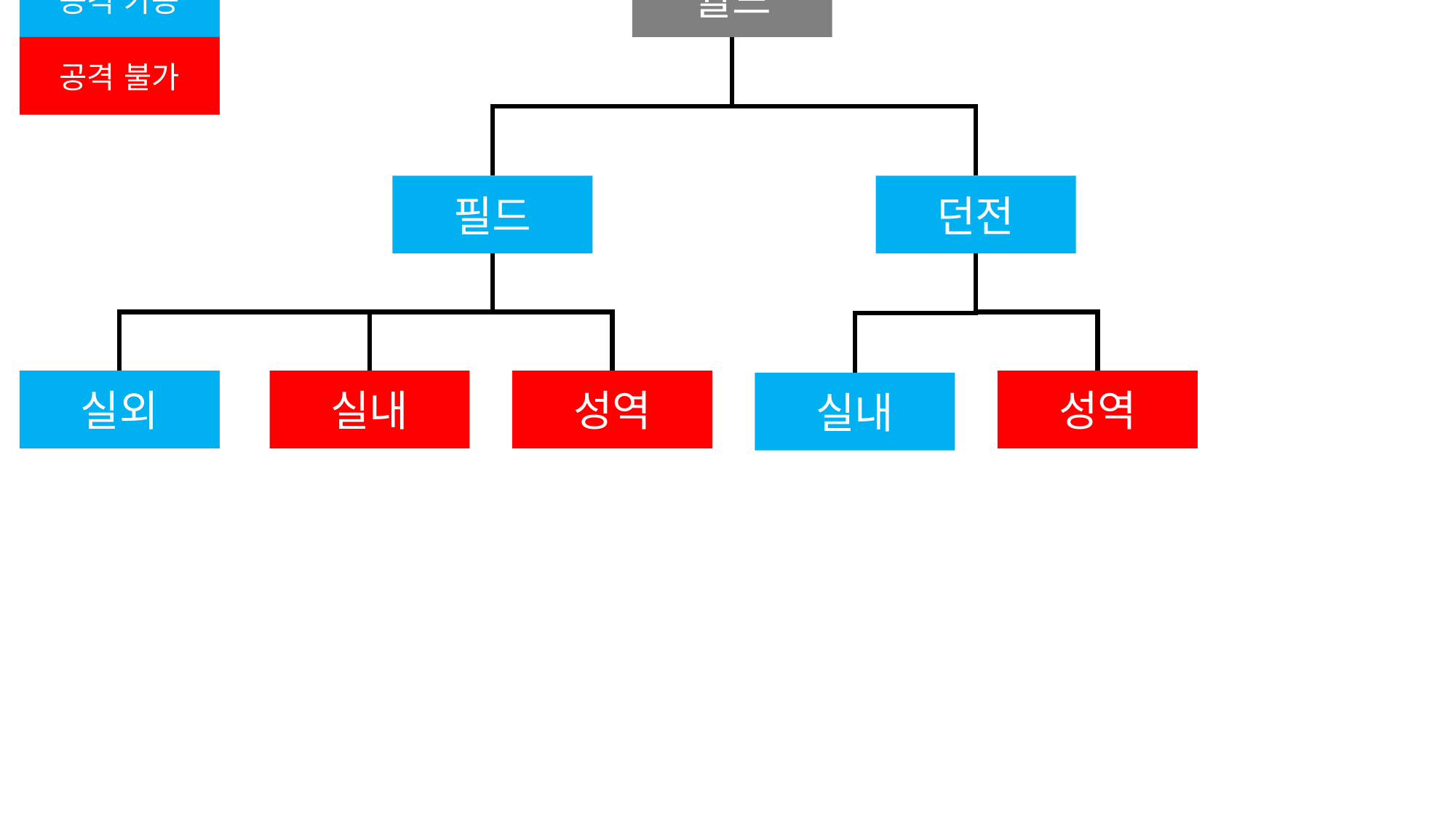

월드
공격 가능
공격 불가
필드
던전
실외
실내
성역
성역
실내